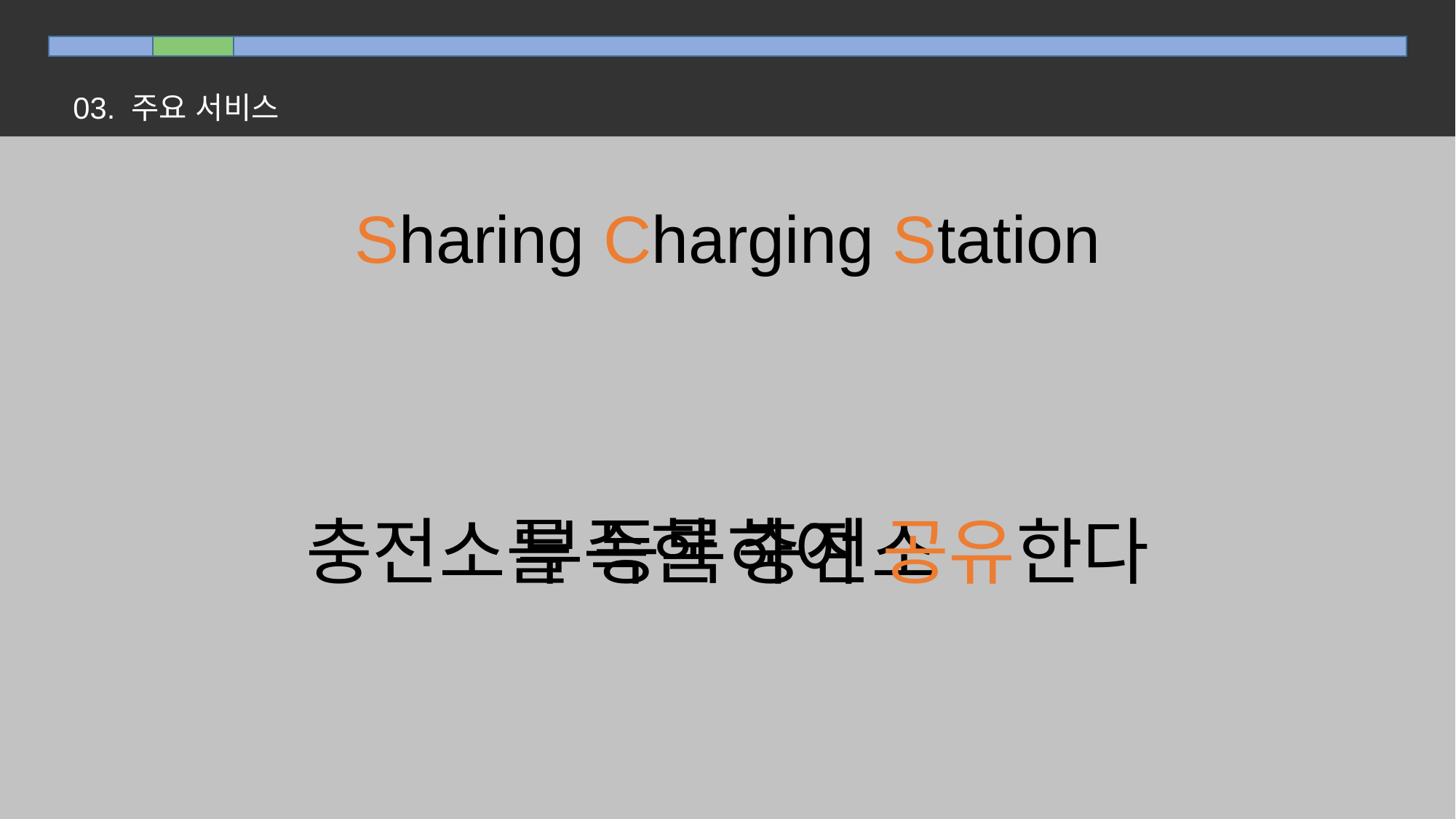

03. 주요 서비스

Sharing Charging Station
부족한 충전소
충전소를 등록하여 공유한다